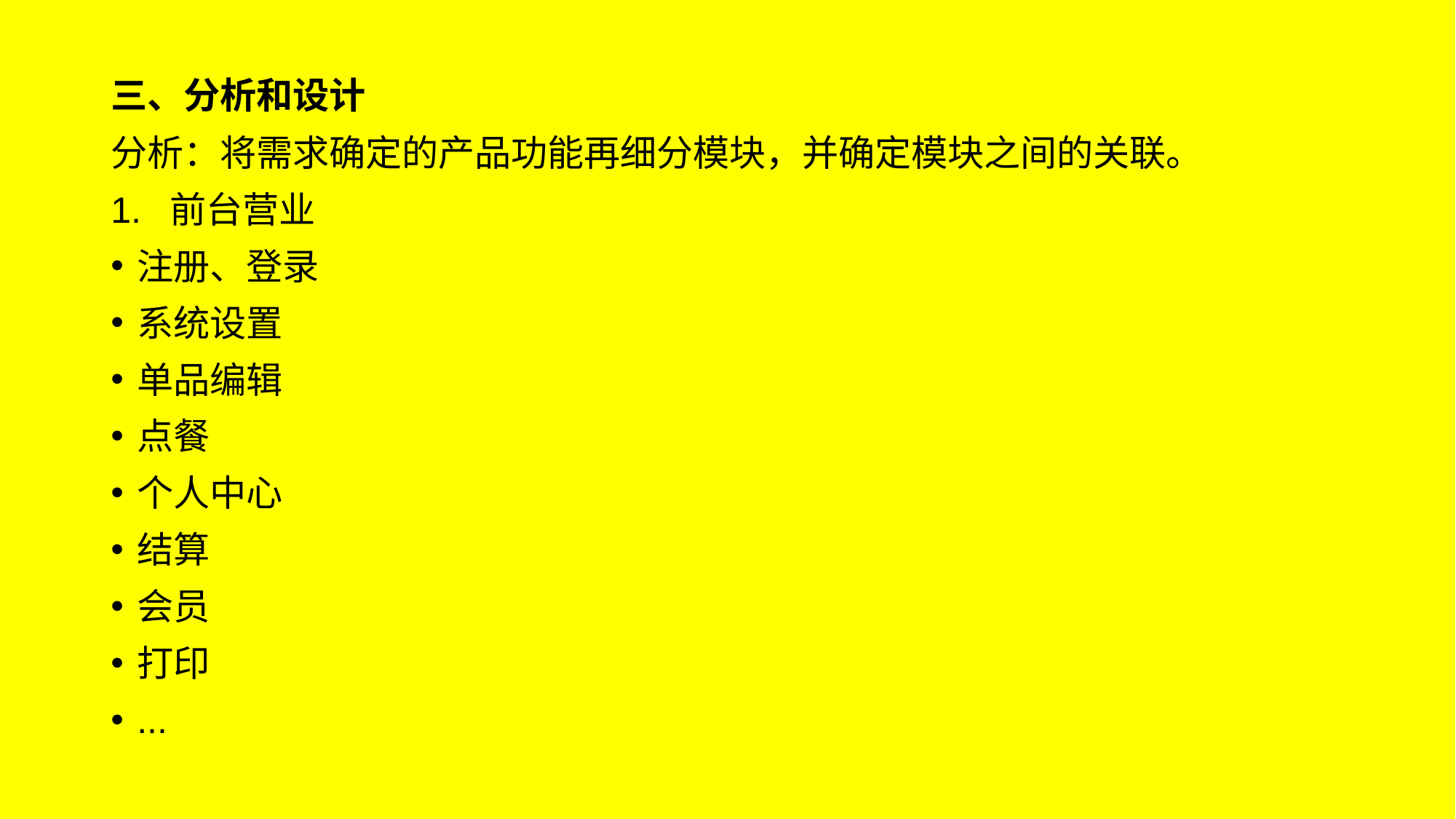

三、分析和设计
分析：将需求确定的产品功能再细分模块，并确定模块之间的关联。
前台营业
注册、登录
系统设置
单品编辑
点餐
个人中心
结算
会员
打印
...